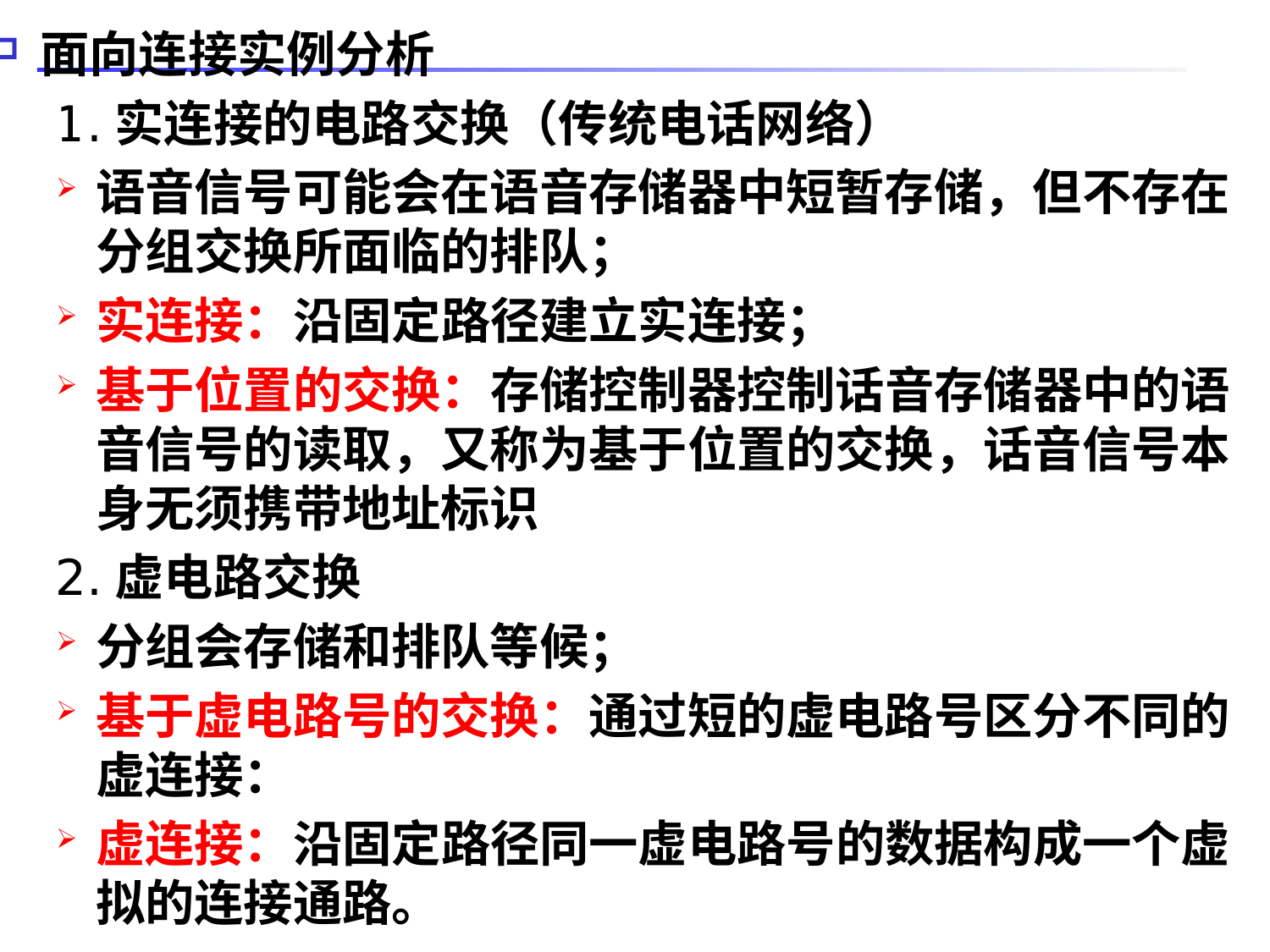

#
面向连接实例分析
1.实连接的电路交换（传统电话网络）
语音信号可能会在语音存储器中短暂存储，但不存在分组交换所面临的排队；
实连接：沿固定路径建立实连接；
基于位置的交换：存储控制器控制话音存储器中的语音信号的读取，又称为基于位置的交换，话音信号本身无须携带地址标识
2.虚电路交换
分组会存储和排队等候；
基于虚电路号的交换：通过短的虚电路号区分不同的虚连接：
虚连接：沿固定路径同一虚电路号的数据构成一个虚拟的连接通路。